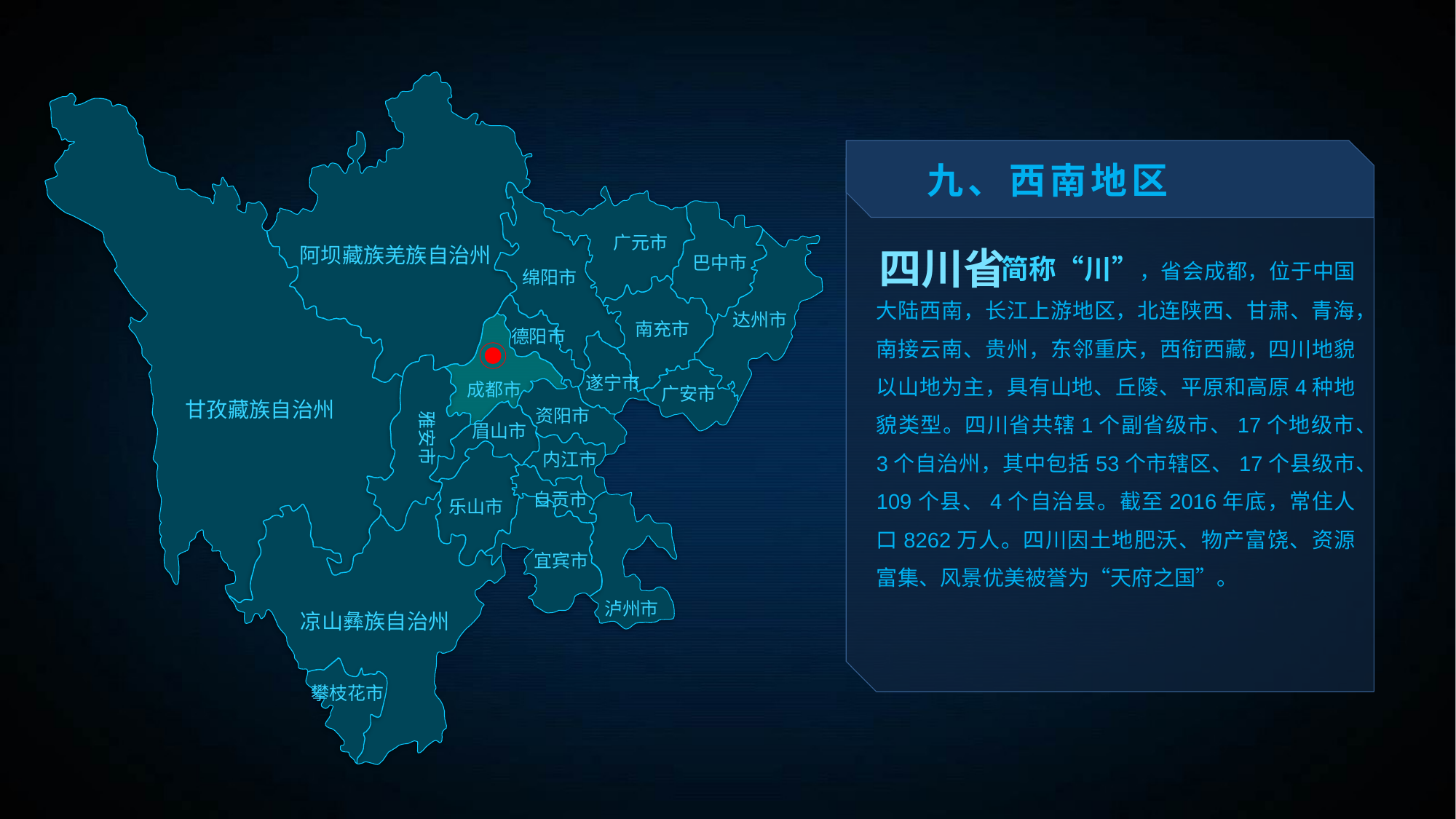

九、西南地区

                  简称“川”，省会成都，位于中国大陆西南，长江上游地区，北连陕西、甘肃、青海，南接云南、贵州，东邻重庆，西衔西藏，四川地貌以山地为主，具有山地、丘陵、平原和高原4种地貌类型。四川省共辖1个副省级市、17个地级市、3个自治州，其中包括53个市辖区、17个县级市、109个县、4个自治县。截至2016年底，常住人口8262万人。四川因土地肥沃、物产富饶、资源富集、风景优美被誉为“天府之国”。
广元市

阿坝藏族羌族自治州
四川省
巴中市
绵阳市

达州市
南充市

德阳市

遂宁市
成都市
广安市

甘孜藏族自治州
资阳市
雅安市

眉山市

内江市

自贡市
乐山市

宜宾市
泸州市
凉山彝族自治州

攀枝花市